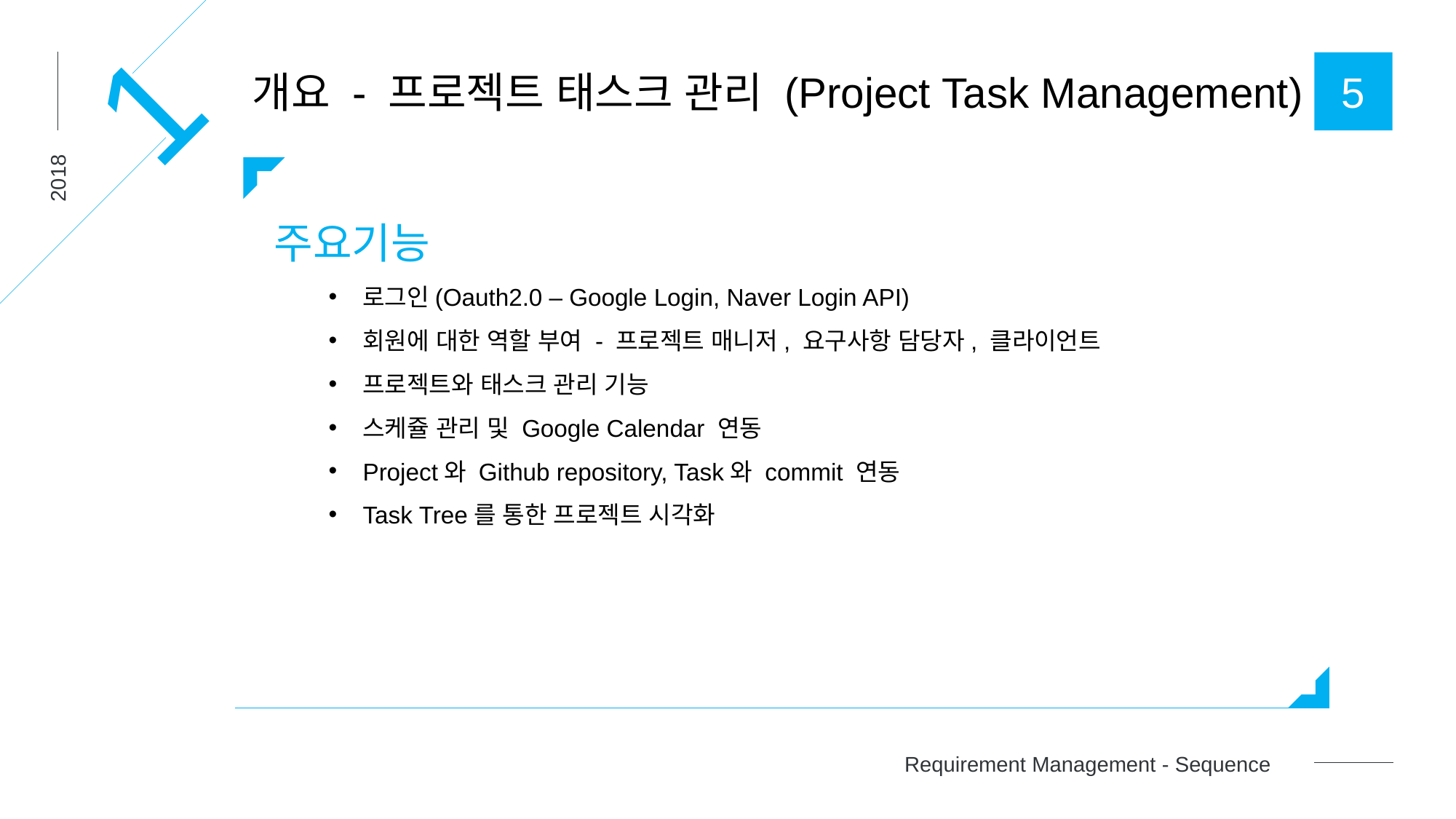

1

5
개요 - 프로젝트 태스크 관리 (Project Task Management)

2018
주요기능
로그인(Oauth2.0 – Google Login, Naver Login API)
회원에 대한 역할 부여 - 프로젝트 매니저, 요구사항 담당자, 클라이언트
프로젝트와 태스크 관리 기능
스케쥴 관리 및 Google Calendar 연동
Project와 Github repository, Task와 commit 연동
Task Tree를 통한 프로젝트 시각화

Requirement Management - Sequence